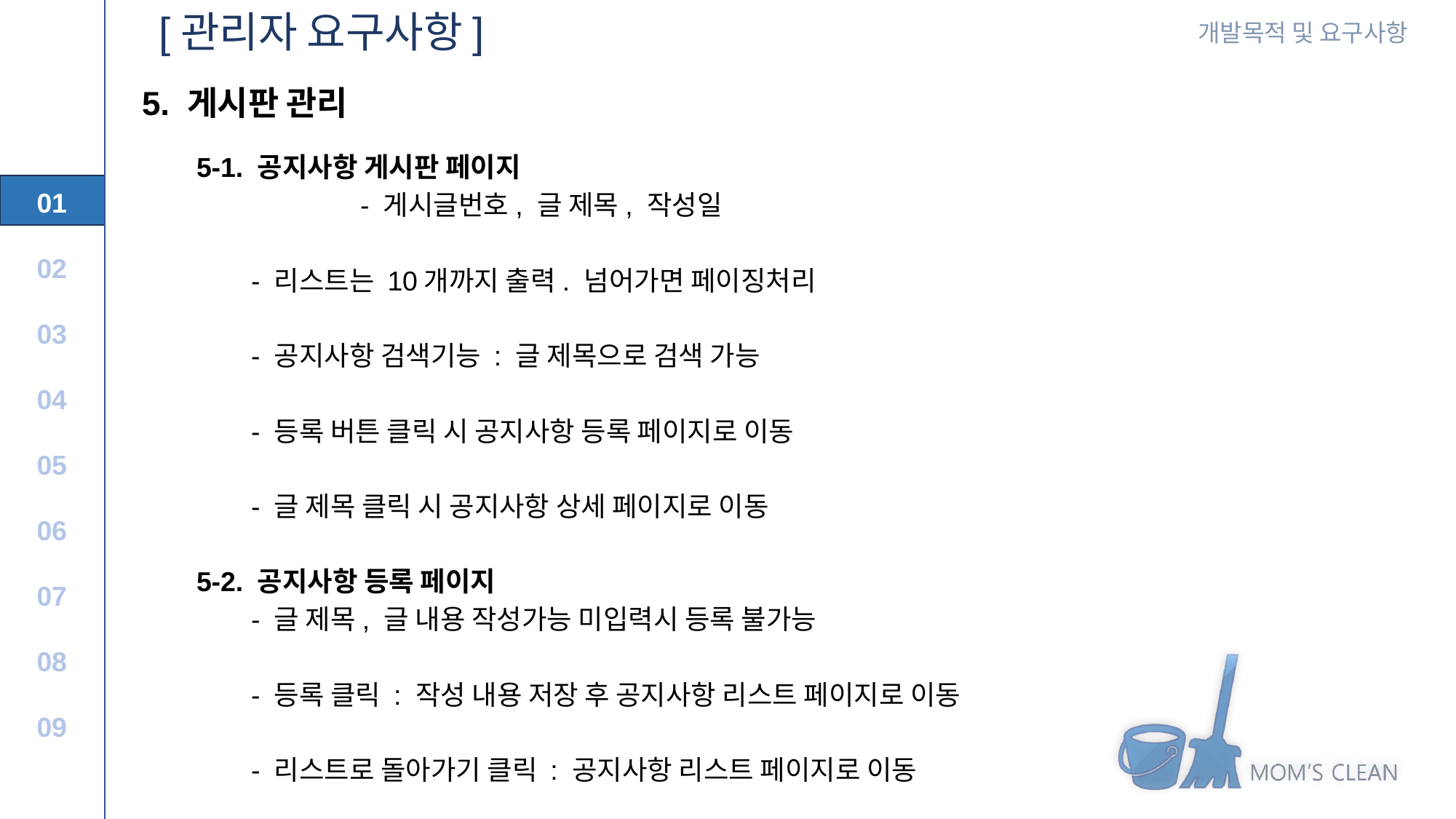

[관리자 요구사항]

5. 게시판 관리

5-1. 공지사항 게시판 페이지
		- 게시글번호, 글 제목, 작성일

- 리스트는 10개까지 출력. 넘어가면 페이징처리

- 공지사항 검색기능 : 글 제목으로 검색 가능

- 등록 버튼 클릭 시 공지사항 등록 페이지로 이동

- 글 제목 클릭 시 공지사항 상세 페이지로 이동

5-2. 공지사항 등록 페이지
- 글 제목, 글 내용 작성가능 미입력시 등록 불가능

- 등록 클릭 : 작성 내용 저장 후 공지사항 리스트 페이지로 이동

- 리스트로 돌아가기 클릭 : 공지사항 리스트 페이지로 이동